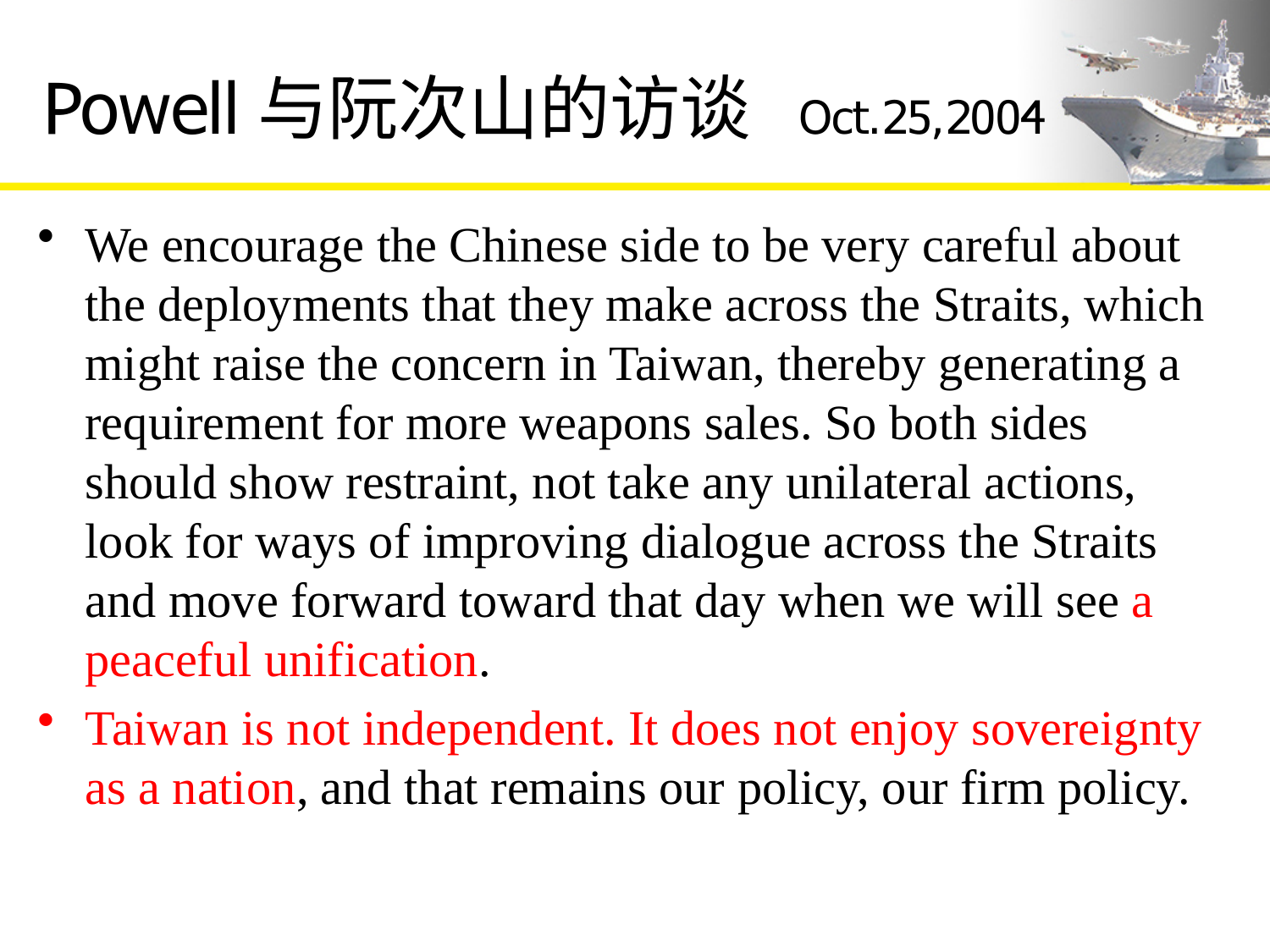

# Powell与阮次山的访谈  Oct.25,2004
We encourage the Chinese side to be very careful about the deployments that they make across the Straits, which might raise the concern in Taiwan, thereby generating a requirement for more weapons sales. So both sides should show restraint, not take any unilateral actions, look for ways of improving dialogue across the Straits and move forward toward that day when we will see a peaceful unification.
Taiwan is not independent. It does not enjoy sovereignty as a nation, and that remains our policy, our firm policy.